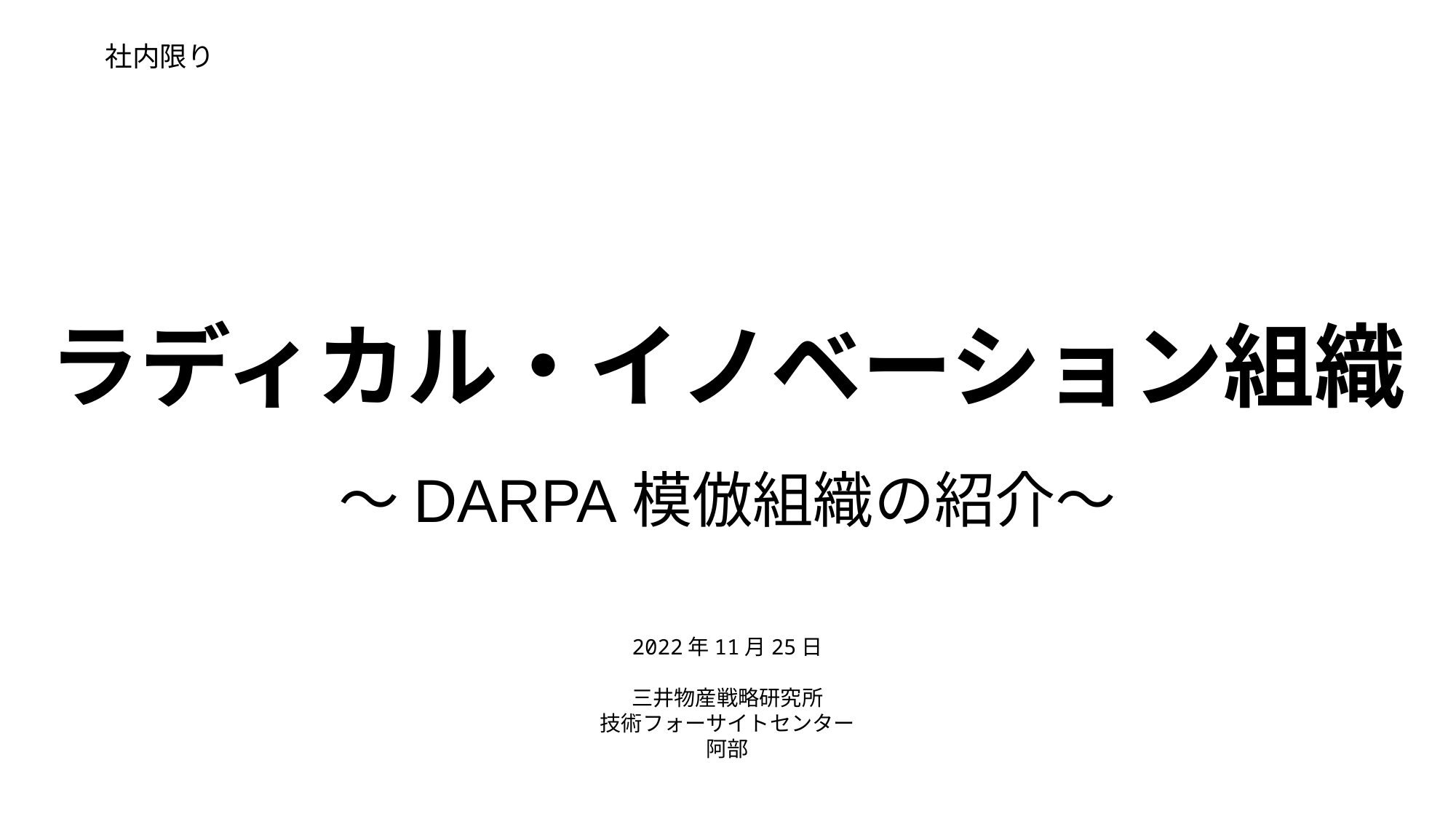

社内限り
ラディカル・イノベーション組織

～DARPA模倣組織の紹介～
2022年11月25日

三井物産戦略研究所
技術フォーサイトセンター
阿部